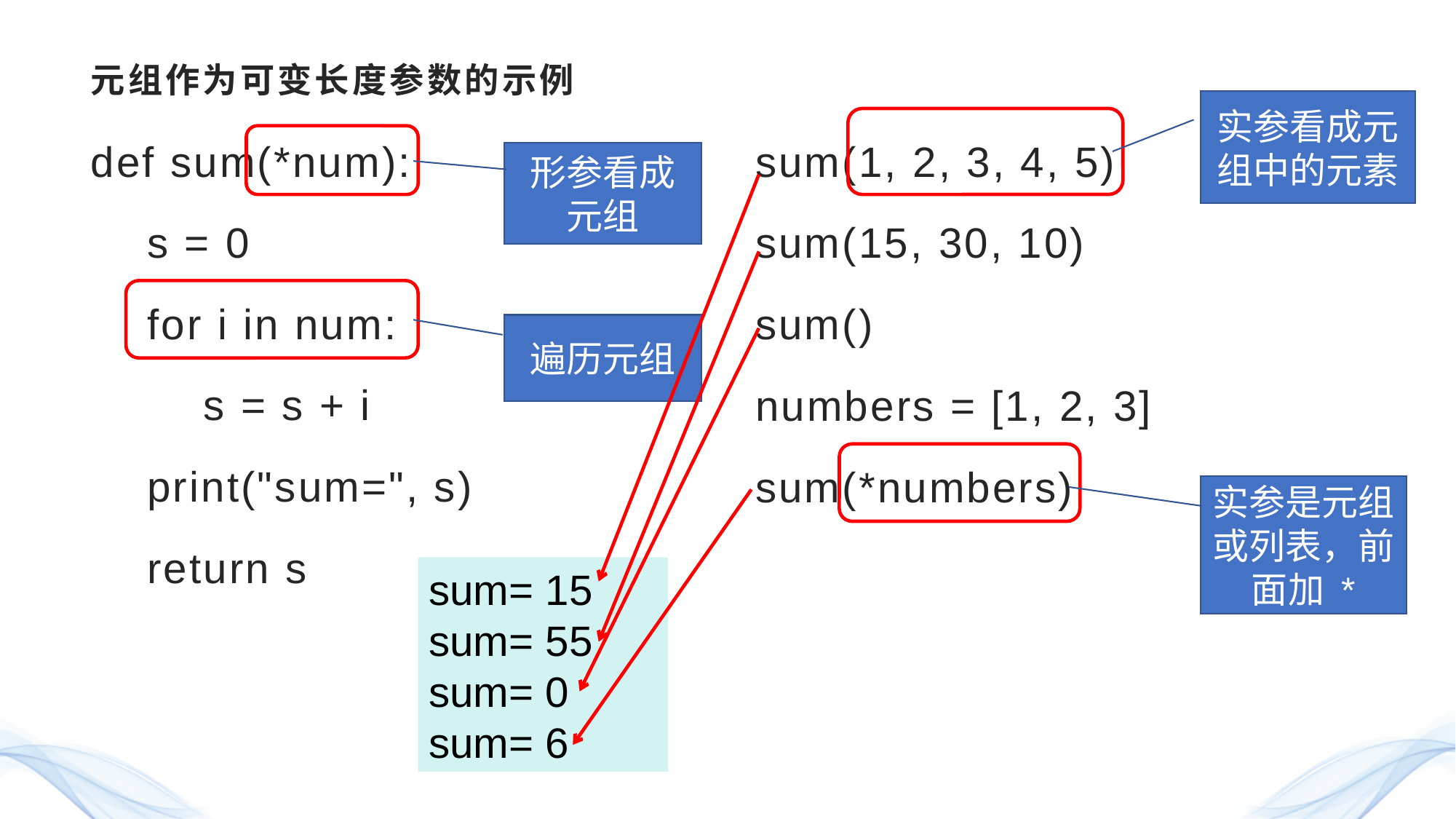

# 元组作为可变长度参数的示例
实参看成元组中的元素

def sum(*num):
    s = 0
    for i in num:
        s = s + i
    print("sum=", s)
    return s

sum(1, 2, 3, 4, 5)
sum(15, 30, 10)
sum()
numbers = [1, 2, 3]
sum(*numbers)

形参看成元组

遍历元组

实参是元组或列表，前面加 *
sum= 15
sum= 55
sum= 0
sum= 6